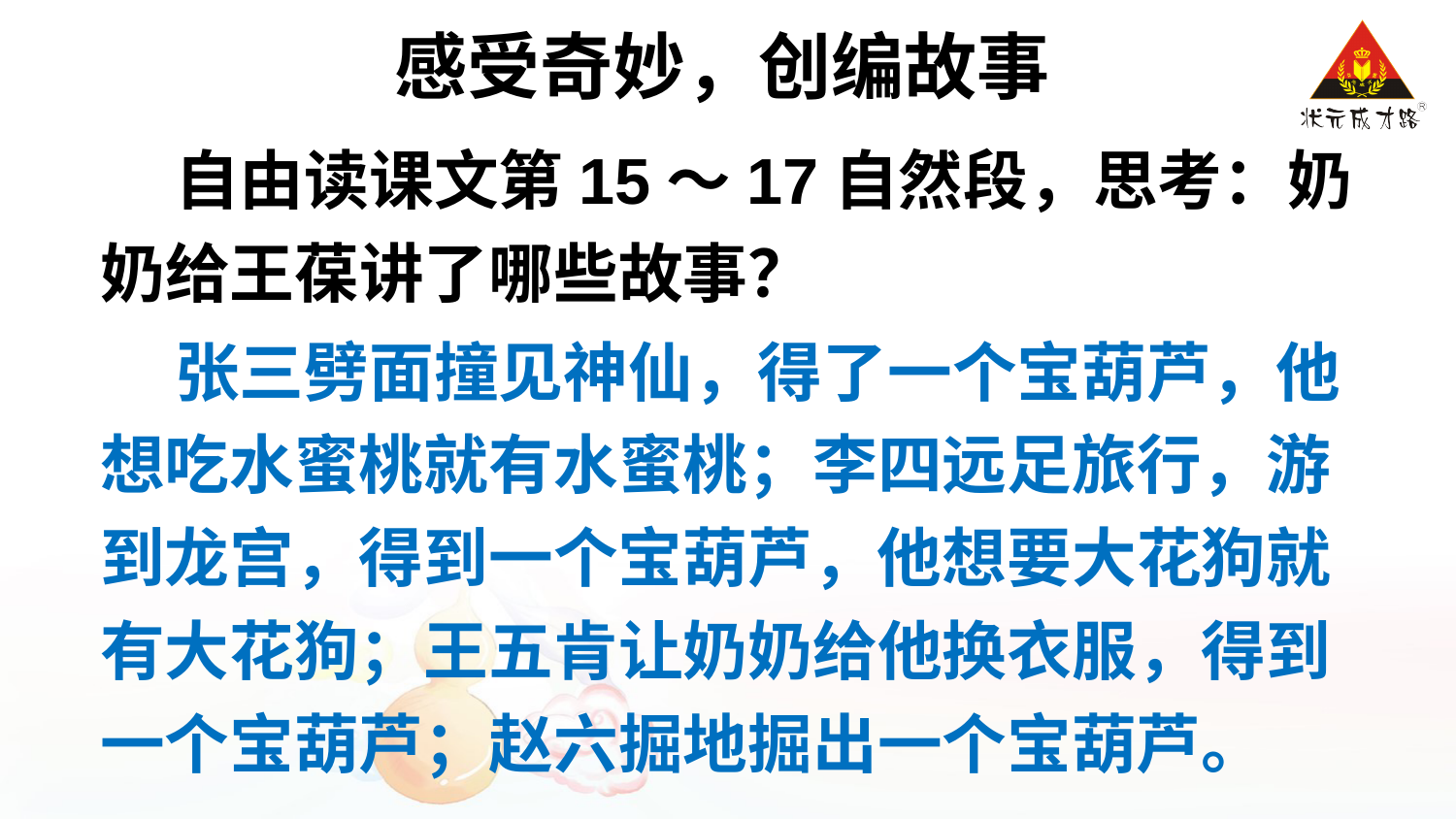

感受奇妙，创编故事
    自由读课文第15～17自然段，思考：奶奶给王葆讲了哪些故事？
    张三劈面撞见神仙，得了一个宝葫芦，他想吃水蜜桃就有水蜜桃；李四远足旅行，游到龙宫，得到一个宝葫芦，他想要大花狗就有大花狗；王五肯让奶奶给他换衣服，得到一个宝葫芦；赵六掘地掘出一个宝葫芦。